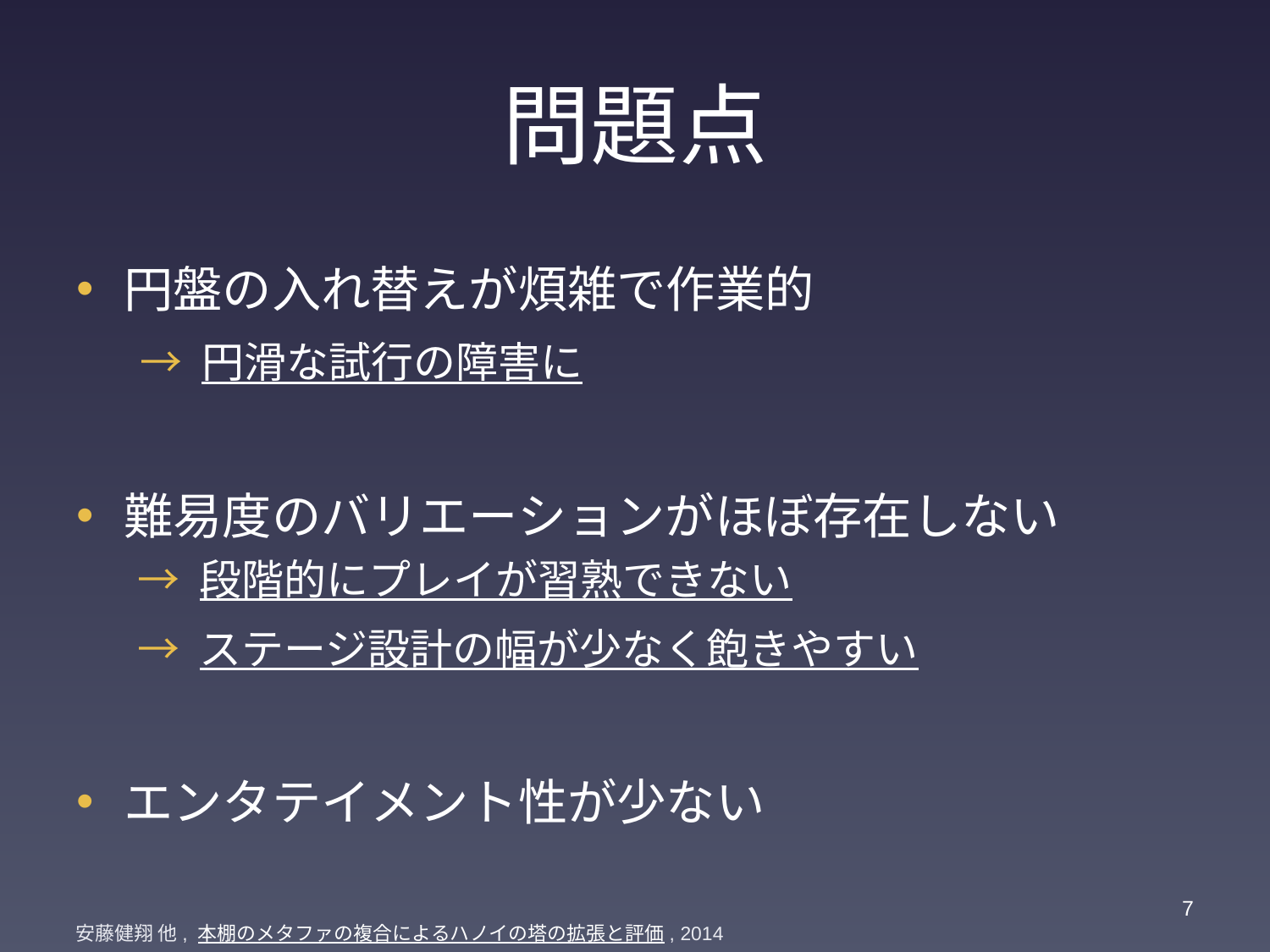

# 問題点
円盤の入れ替えが煩雑で作業的
→ 円滑な試行の障害に
難易度のバリエーションがほぼ存在しない
→ 段階的にプレイが習熟できない
→ ステージ設計の幅が少なく飽きやすい
エンタテイメント性が少ない
7
安藤健翔 他, 本棚のメタファの複合によるハノイの塔の拡張と評価, 2014